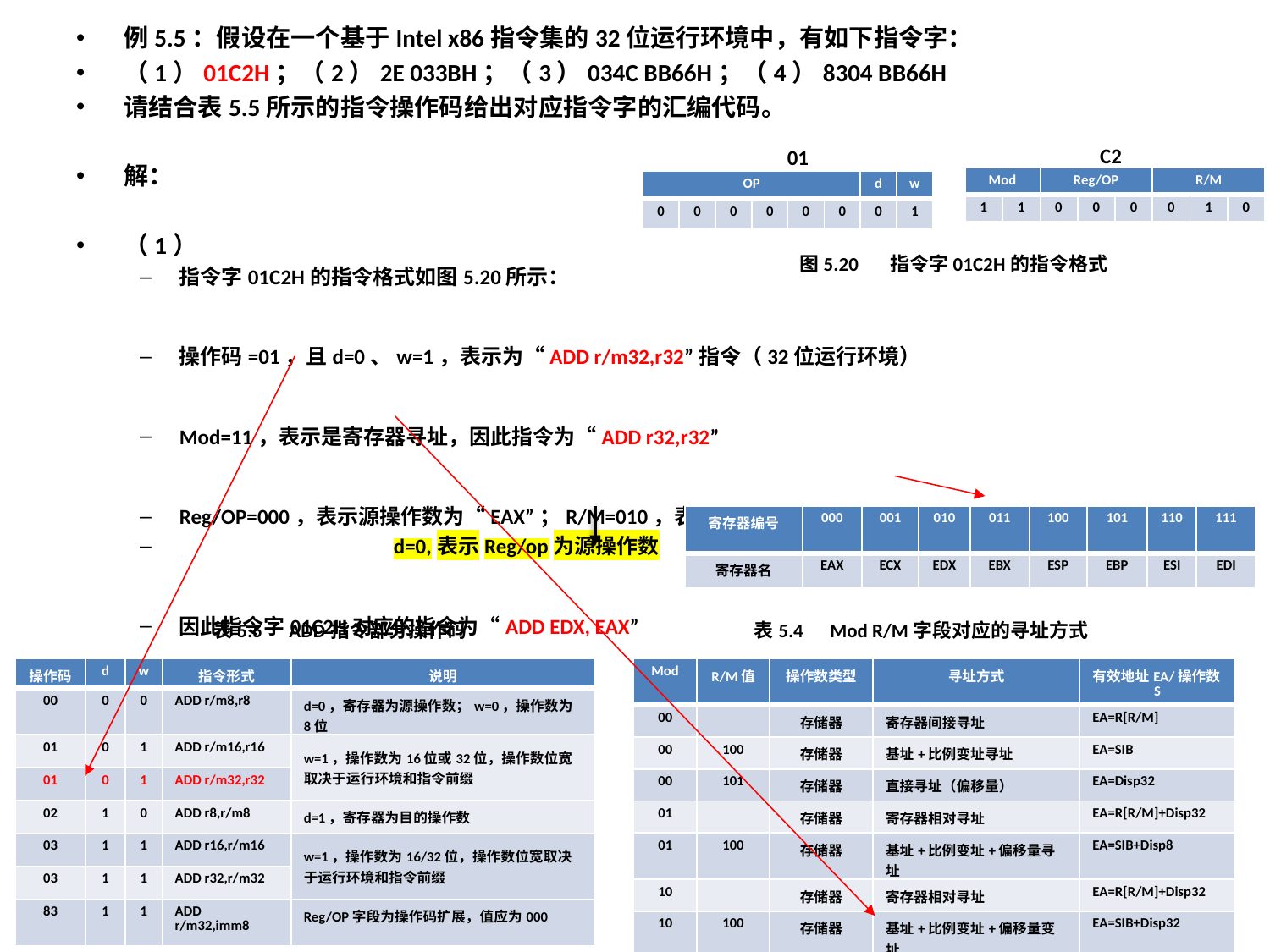

例5.5：假设在一个基于Intel x86指令集的32位运行环境中，有如下指令字：
（1）01C2H；（2）2E 033BH；（3）034C BB66H；（4）8304 BB66H
请结合表5.5所示的指令操作码给出对应指令字的汇编代码。

解：

（1）
指令字01C2H的指令格式如图5.20所示：

操作码=01，且d=0、w=1，表示为“ADD r/m32,r32”指令（32位运行环境）

Mod=11，表示是寄存器寻址，因此指令为“ADD r32,r32”

Reg/OP=000，表示源操作数为“EAX”；R/M=010，表示目的操作数为“EDX”
                                            d=0,表示Reg/op为源操作数

因此指令字01C2H对应的指令为“ADD EDX, EAX”

C2
01
| Mod |  | Reg/OP |  |  | R/M | d | w |
| --- | --- | --- | --- | --- | --- | --- | --- |
| 1 | 1 | 0 | 0 | 0 | 0 | 1 | 0 |
| OP |  |  |  |  |  | d | w |
| --- | --- | --- | --- | --- | --- | --- | --- |
| 0 | 0 | 0 | 0 | 0 | 0 | 0 | 1 |
图5.20      指令字01C2H的指令格式
| 寄存器编号 | 000 | 001 | 010 | 011 | 100 | 101 | 110 | 111 |
| --- | --- | --- | --- | --- | --- | --- | --- | --- |
| 寄存器名 | EAX | ECX | EDX | EBX | ESP | EBP | ESI | EDI |
表5.5      ADD指令部分操作码
表5.4      Mod R/M字段对应的寻址方式
| 操作码 | d | w | 指令形式 | 说明 |
| --- | --- | --- | --- | --- |
| 00 | 0 | 0 | ADD r/m8,r8 | d=0，寄存器为源操作数；w=0，操作数为8位 |
| 01 | 0 | 1 | ADD r/m16,r16 | w=1，操作数为16位或32位，操作数位宽取决于运行环境和指令前缀 |
| 01 | 0 | 1 | ADD r/m32,r32 |  |
| 02 | 1 | 0 | ADD r8,r/m8 | d=1，寄存器为目的操作数 |
| 03 | 1 | 1 | ADD r16,r/m16 | w=1，操作数为16/32位，操作数位宽取决于运行环境和指令前缀 |
| 03 | 1 | 1 | ADD r32,r/m32 |  |
| 83 | 1 | 1 | ADD r/m32,imm8 | Reg/OP字段为操作码扩展，值应为000 |
| Mod | R/M值 | 操作数类型 | 寻址方式 | 有效地址EA/操作数S |
| --- | --- | --- | --- | --- |
| 00 |  | 存储器 | 寄存器间接寻址 | EA=R[R/M] |
| 00 | 100 | 存储器 | 基址+比例变址寻址 | EA=SIB |
| 00 | 101 | 存储器 | 直接寻址（偏移量） | EA=Disp32 |
| 01 |  | 存储器 | 寄存器相对寻址 | EA=R[R/M]+Disp32 |
| 01 | 100 | 存储器 | 基址+比例变址+偏移量寻址 | EA=SIB+Disp8 |
| 10 |  | 存储器 | 寄存器相对寻址 | EA=R[R/M]+Disp32 |
| 10 | 100 | 存储器 | 基址+比例变址+偏移量变址 | EA=SIB+Disp32 |
| 11 |  | 寄存器 | 寄存器寻址 | S=R[R/M] |